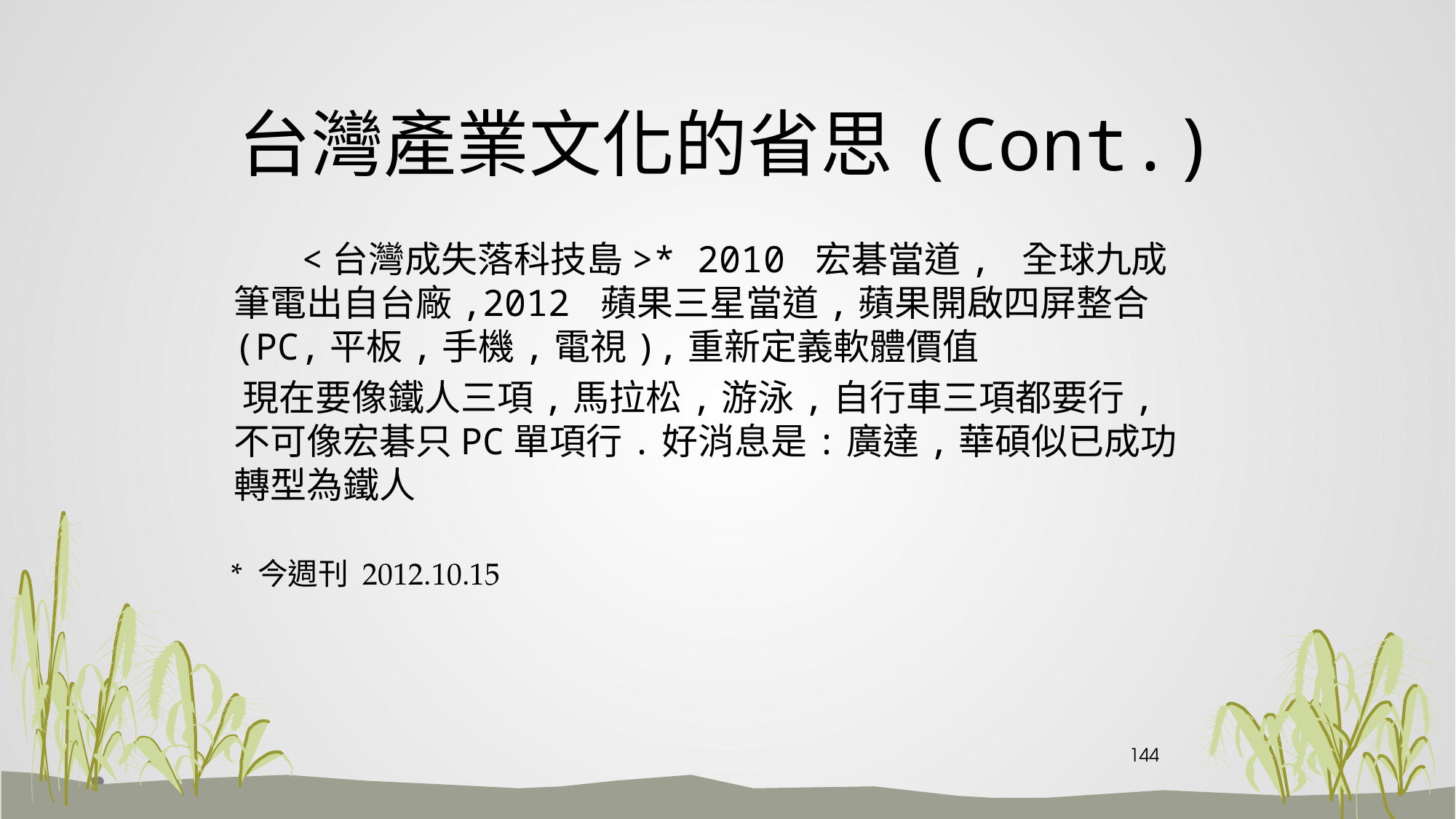

# 台灣產業文化的省思(Cont.)
     <台灣成失落科技島>* 2010 宏碁當道, 全球九成筆電出自台廠,2012 蘋果三星當道,蘋果開啟四屏整合 (PC,平板,手機,電視),重新定義軟體價值
     現在要像鐵人三項,馬拉松,游泳,自行車三項都要行,不可像宏碁只PC單項行.好消息是:廣達,華碩似已成功轉型為鐵人

     * 今週刊 2012.10.15
144